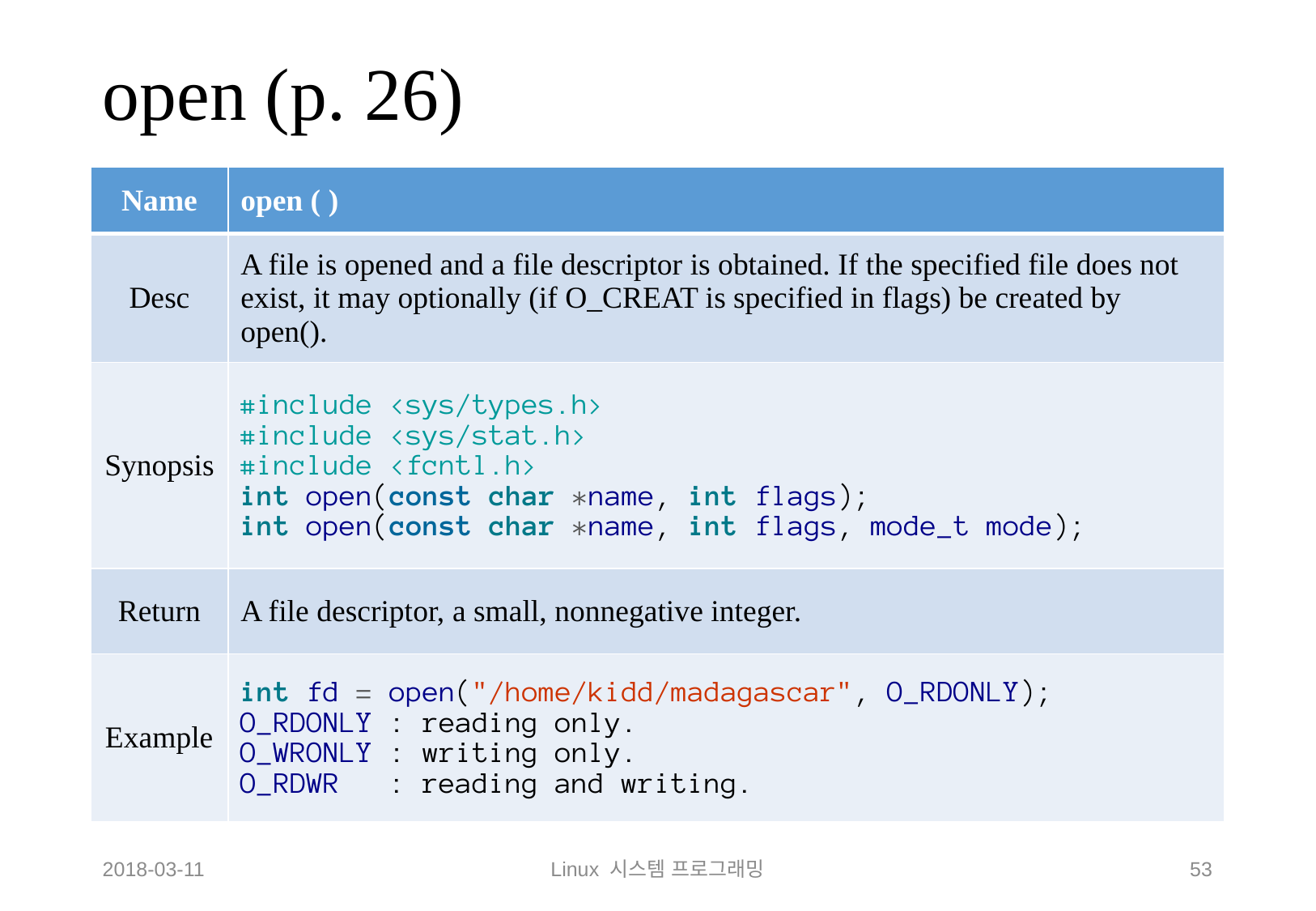

# open (p. 26)
| Name | open ( ) |
| --- | --- |
| Desc | A file is opened and a file descriptor is obtained. If the specified file does not exist, it may optionally (if O\_CREAT is specified in flags) be created by open(). |
| Synopsis | #include <sys/types.h> #include <sys/stat.h> #include <fcntl.h> int open(const char \*name, int flags); int open(const char \*name, int flags, mode\_t mode); |
| Return | A file descriptor, a small, nonnegative integer. |
| Example | int fd = open("/home/kidd/madagascar", O\_RDONLY); O\_RDONLY : reading only. O\_WRONLY : writing only. O\_RDWR : reading and writing. |
2018-03-11
Linux 시스템 프로그래밍
53